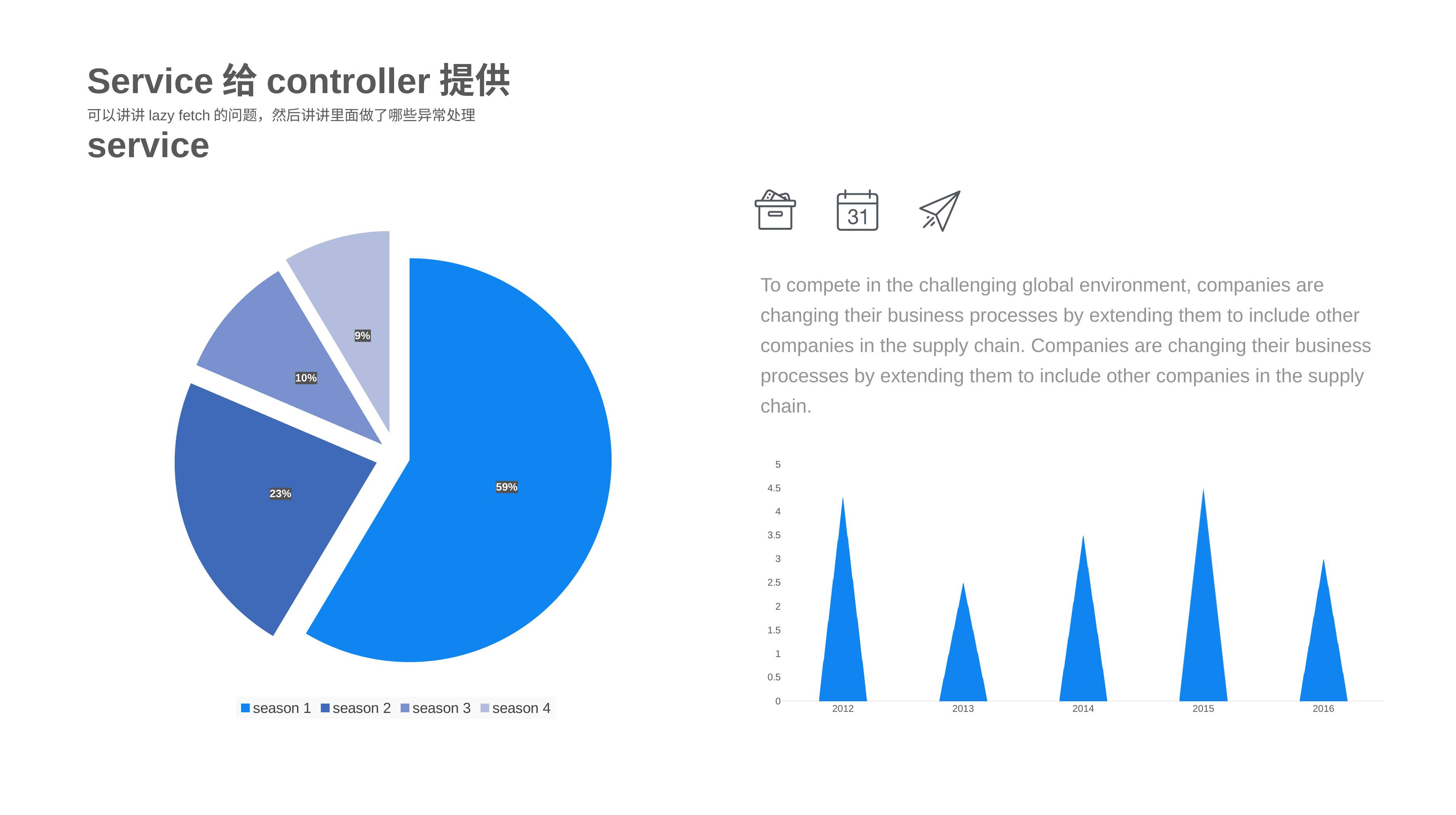

Service给controller提供service
可以讲讲lazy fetch的问题，然后讲讲里面做了哪些异常处理

### Chart

| Category | 销售额 |
|---|---|
| season 1 | 8.2 |
| season 2 | 3.2 |
| season 3 | 1.4 |
| season 4 | 1.2 |
To compete in the challenging global environment, companies are changing their business processes by extending them to include other companies in the supply chain. Companies are changing their business processes by extending them to include other companies in the supply chain.

### Chart

| Category | object 1 |
|---|---|
| 2012.0 | 4.3 |
| 2013.0 | 2.5 |
| 2014.0 | 3.5 |
| 2015.0 | 4.5 |
| 2016.0 | 3.0 |